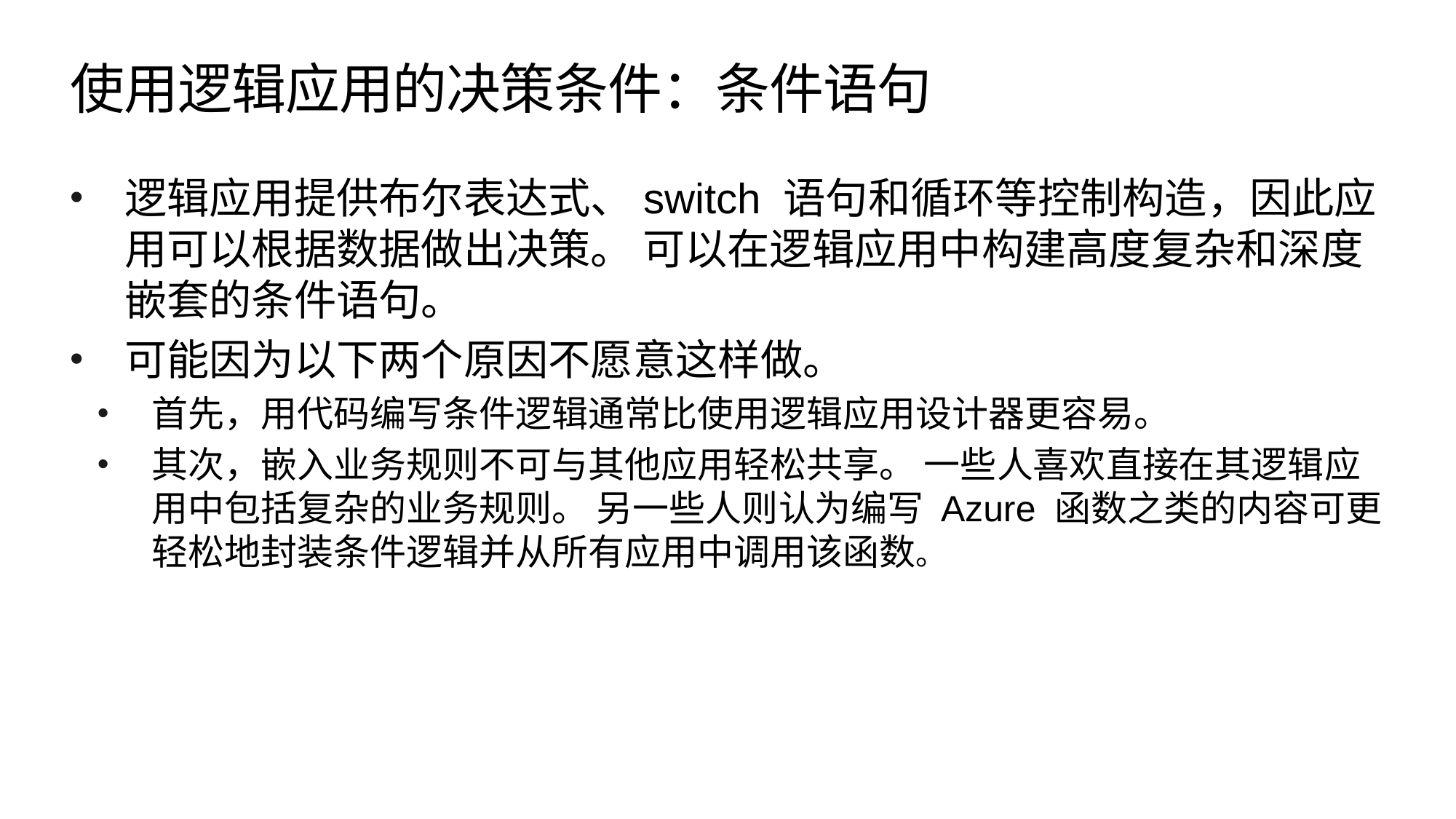

# 使用逻辑应用的决策条件：条件语句
逻辑应用提供布尔表达式、switch 语句和循环等控制构造，因此应用可以根据数据做出决策。 可以在逻辑应用中构建高度复杂和深度嵌套的条件语句。
可能因为以下两个原因不愿意这样做。
首先，用代码编写条件逻辑通常比使用逻辑应用设计器更容易。
其次，嵌入业务规则不可与其他应用轻松共享。 一些人喜欢直接在其逻辑应用中包括复杂的业务规则。 另一些人则认为编写 Azure 函数之类的内容可更轻松地封装条件逻辑并从所有应用中调用该函数。